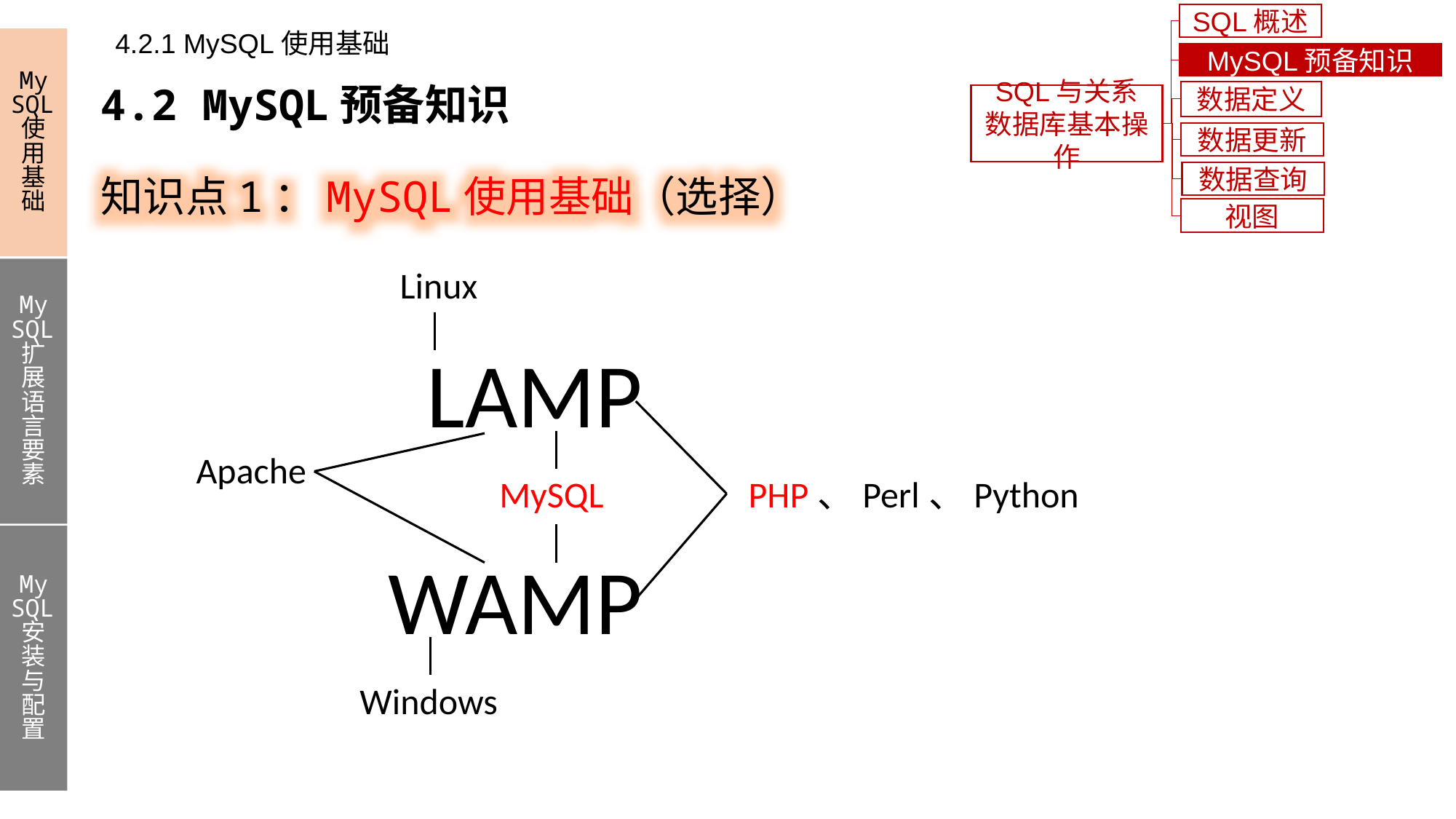

SQL概述
4.2.1 MySQL使用基础
My
SQL使用基础
My
SQL扩展语言要素
My
SQL安装与配置
MySQL预备知识
4.2 MySQL预备知识
数据定义
SQL与关系数据库基本操作
数据更新
知识点1：MySQL使用基础（选择）
数据查询
视图
Linux
LAMP
Apache
PHP、Perl、Python
MySQL
WAMP
Windows